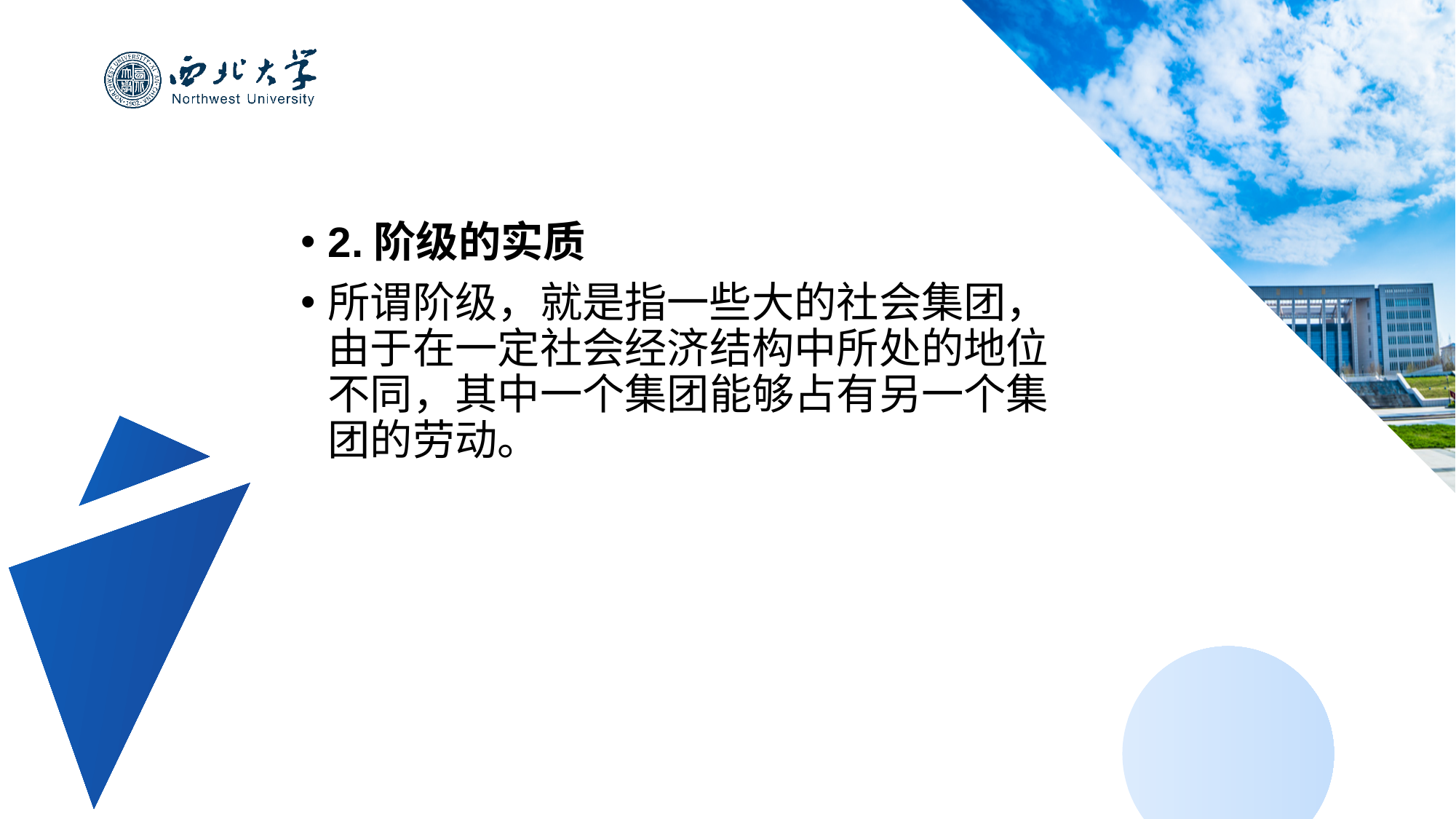

2.阶级的实质
所谓阶级，就是指一些大的社会集团，由于在一定社会经济结构中所处的地位不同，其中一个集团能够占有另一个集团的劳动。